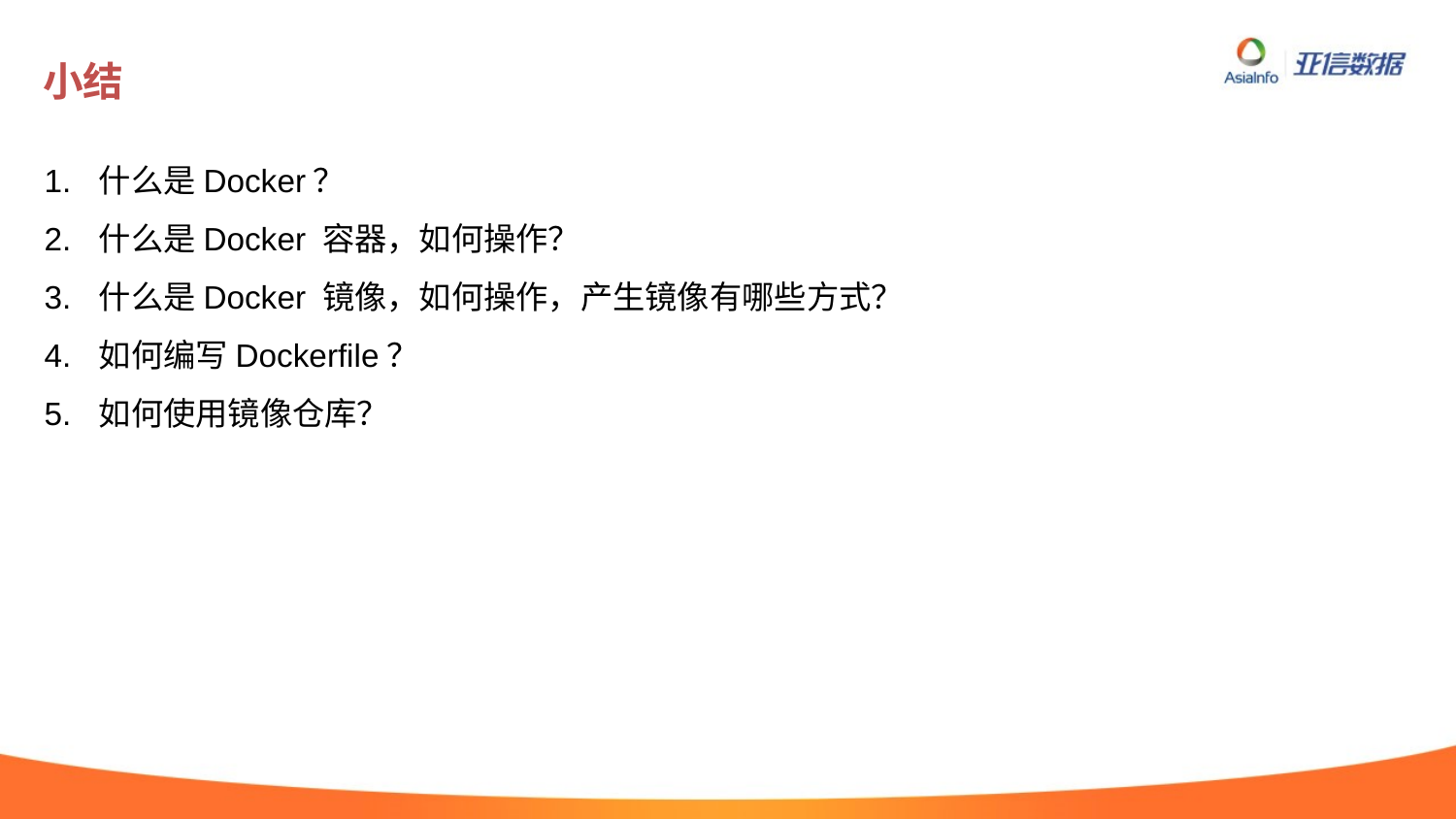

# 小结
什么是Docker？
什么是Docker 容器，如何操作？
什么是Docker 镜像，如何操作，产生镜像有哪些方式？
如何编写Dockerfile？
如何使用镜像仓库？